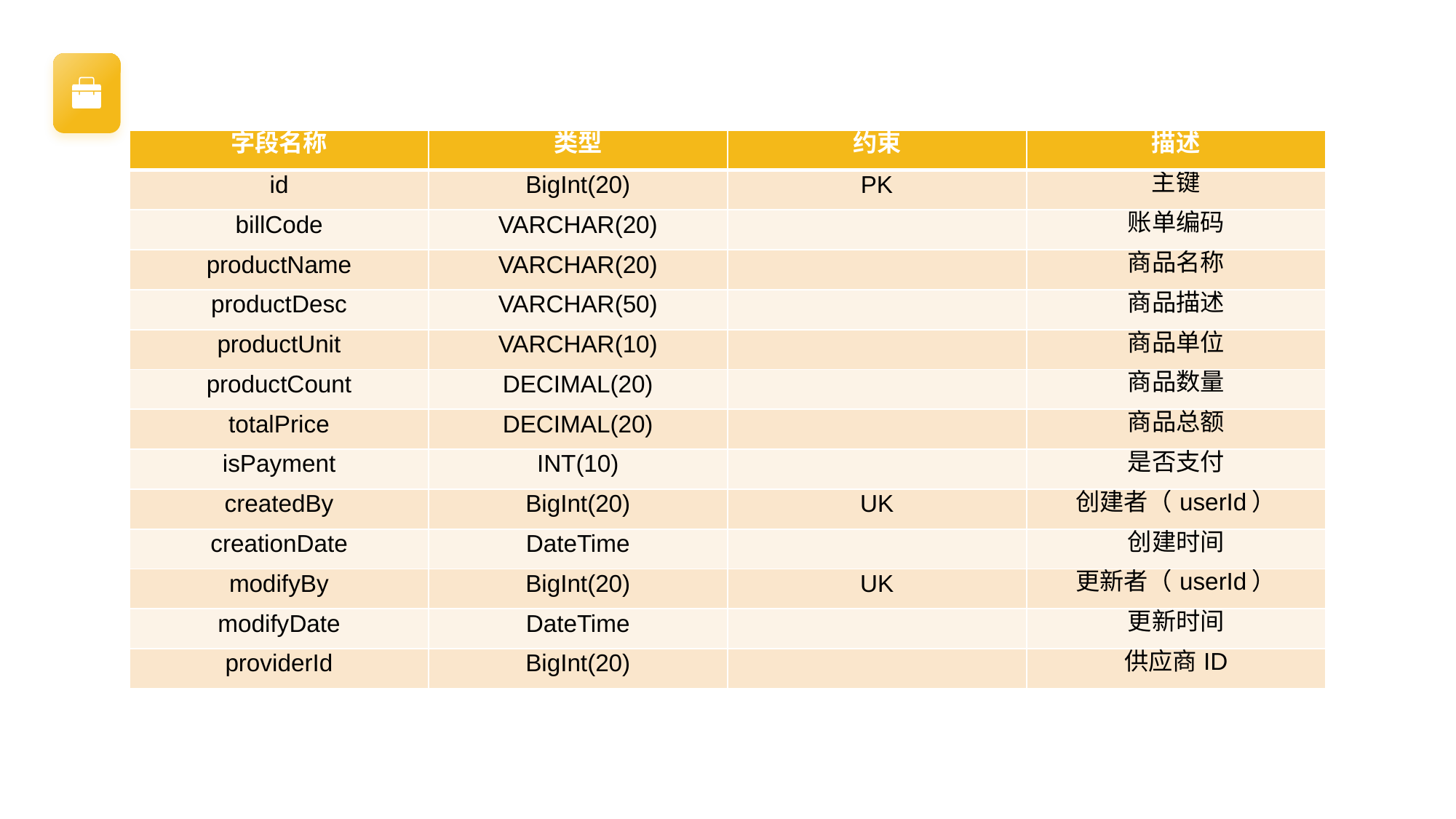

| 字段名称 | 类型 | 约束 | 描述 |
| --- | --- | --- | --- |
| id | BigInt(20) | PK | 主键 |
| billCode | VARCHAR(20) |  | 账单编码 |
| productName | VARCHAR(20) |  | 商品名称 |
| productDesc | VARCHAR(50) |  | 商品描述 |
| productUnit | VARCHAR(10) |  | 商品单位 |
| productCount | DECIMAL(20) |  | 商品数量 |
| totalPrice | DECIMAL(20) |  | 商品总额 |
| isPayment | INT(10) |  | 是否支付 |
| createdBy | BigInt(20) | UK | 创建者（userId） |
| creationDate | DateTime |  | 创建时间 |
| modifyBy | BigInt(20) | UK | 更新者（userId） |
| modifyDate | DateTime |  | 更新时间 |
| providerId | BigInt(20) |  | 供应商ID |